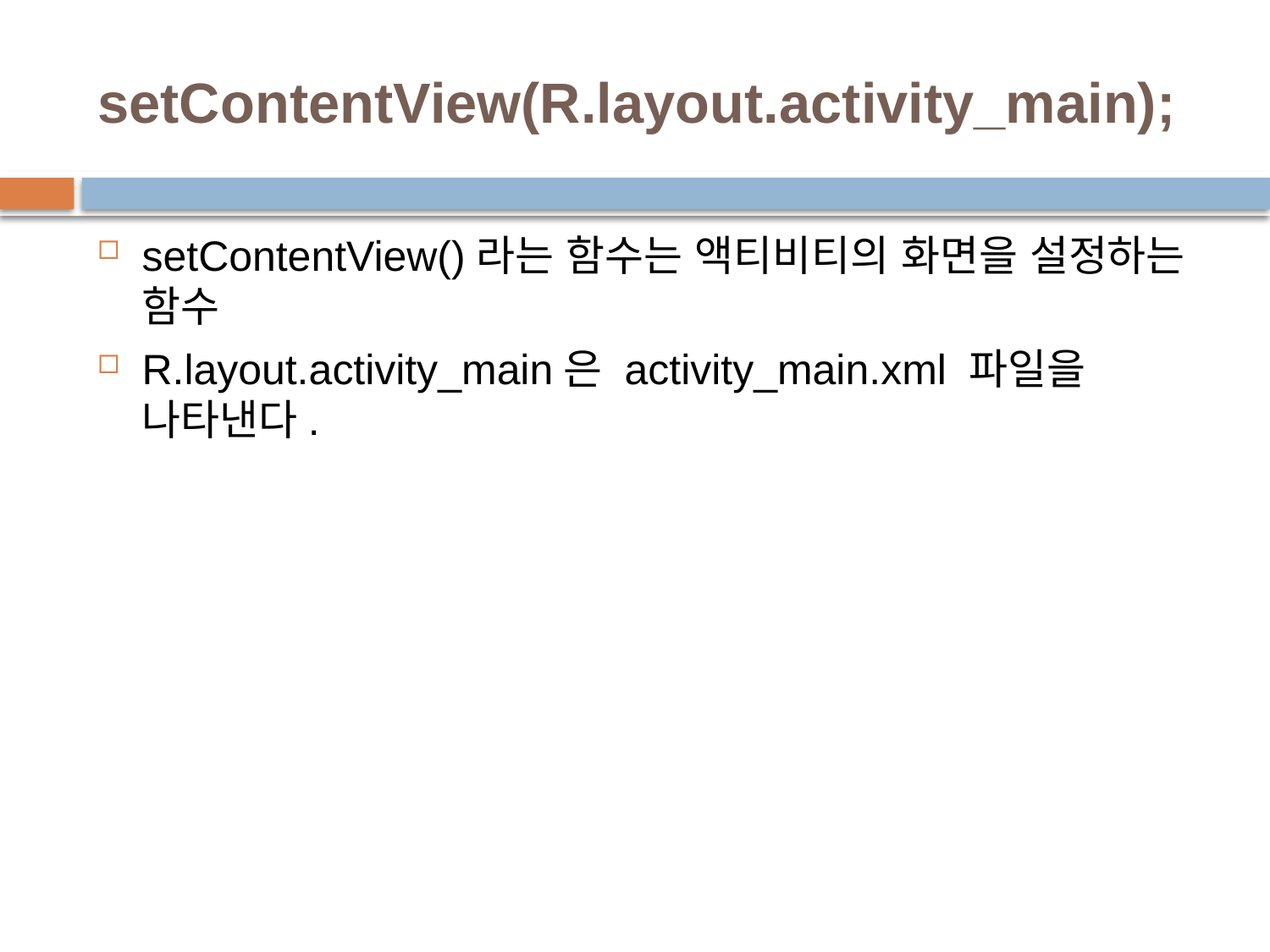

# setContentView(R.layout.activity_main);
setContentView()라는 함수는 액티비티의 화면을 설정하는 함수
R.layout.activity_main은 activity_main.xml 파일을 나타낸다.